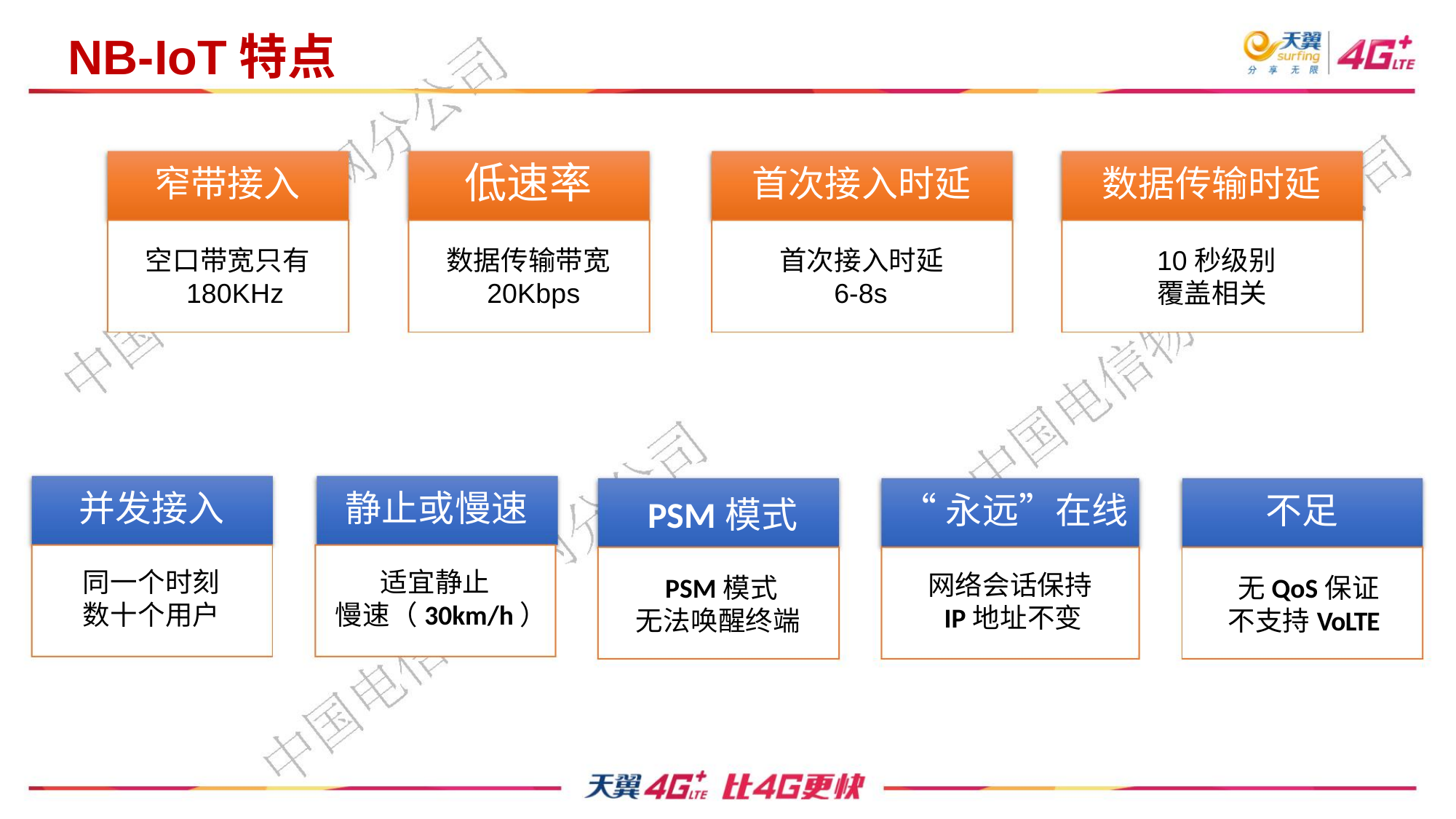

NB-IoT特点
低速率
窄带接入
首次接入时延
数据传输时延
空口带宽只有
180KHz
数据传输带宽
20Kbps
首次接入时延
6-8s
10秒级别
覆盖相关
PSM模式
并发接入
静止或慢速
“永远”在线
不足
PSM模式
无法唤醒终端
无QoS保证
不支持VoLTE
同一个时刻
数十个用户
适宜静止
慢速（30km/h）
网络会话保持
IP地址不变